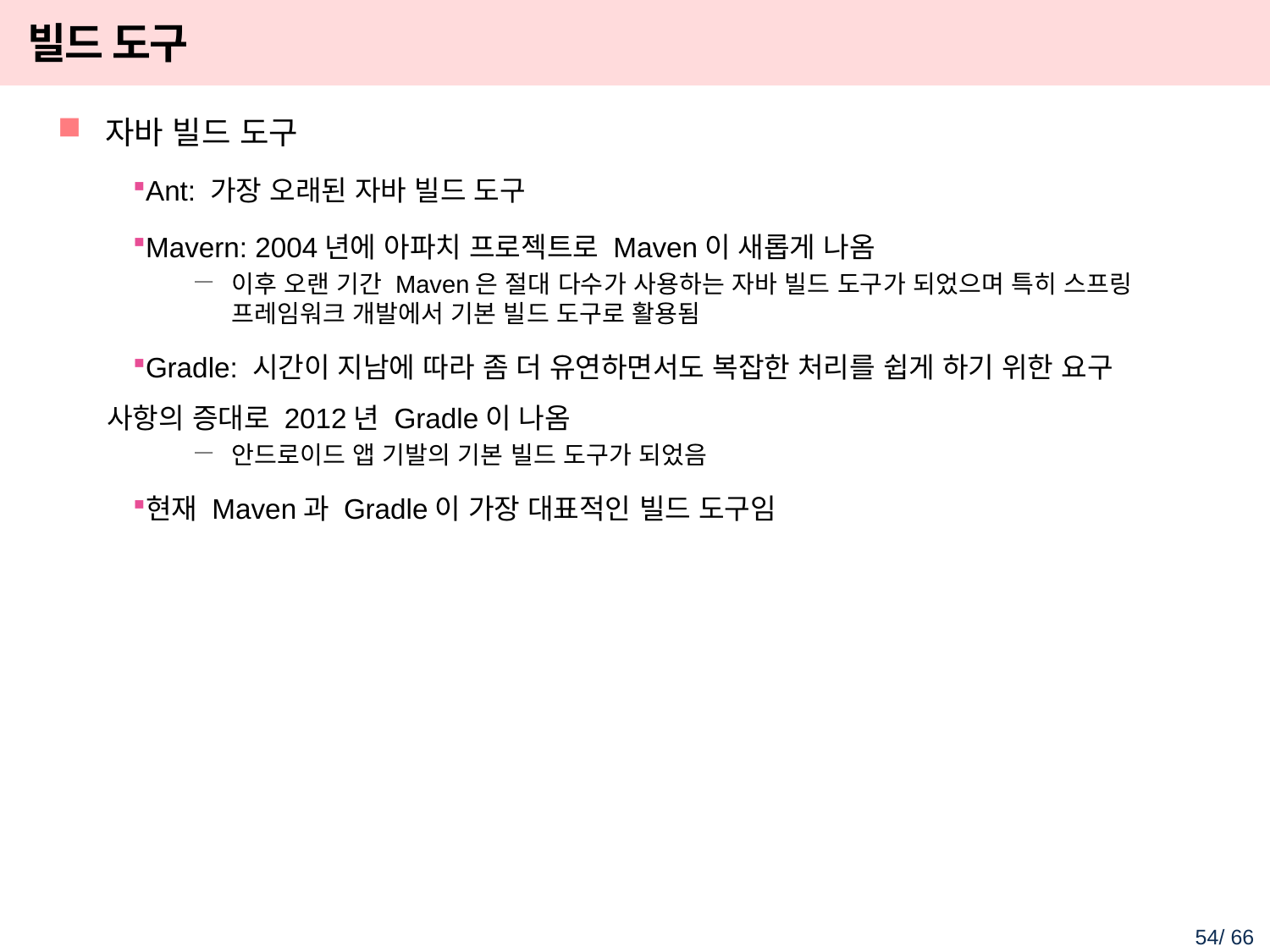

# 빌드 도구
자바 빌드 도구
Ant: 가장 오래된 자바 빌드 도구
Mavern: 2004년에 아파치 프로젝트로 Maven이 새롭게 나옴
이후 오랜 기간 Maven은 절대 다수가 사용하는 자바 빌드 도구가 되었으며 특히 스프링 프레임워크 개발에서 기본 빌드 도구로 활용됨
Gradle: 시간이 지남에 따라 좀 더 유연하면서도 복잡한 처리를 쉽게 하기 위한 요구 사항의 증대로 2012년 Gradle이 나옴
안드로이드 앱 기발의 기본 빌드 도구가 되었음
현재 Maven과 Gradle이 가장 대표적인 빌드 도구임